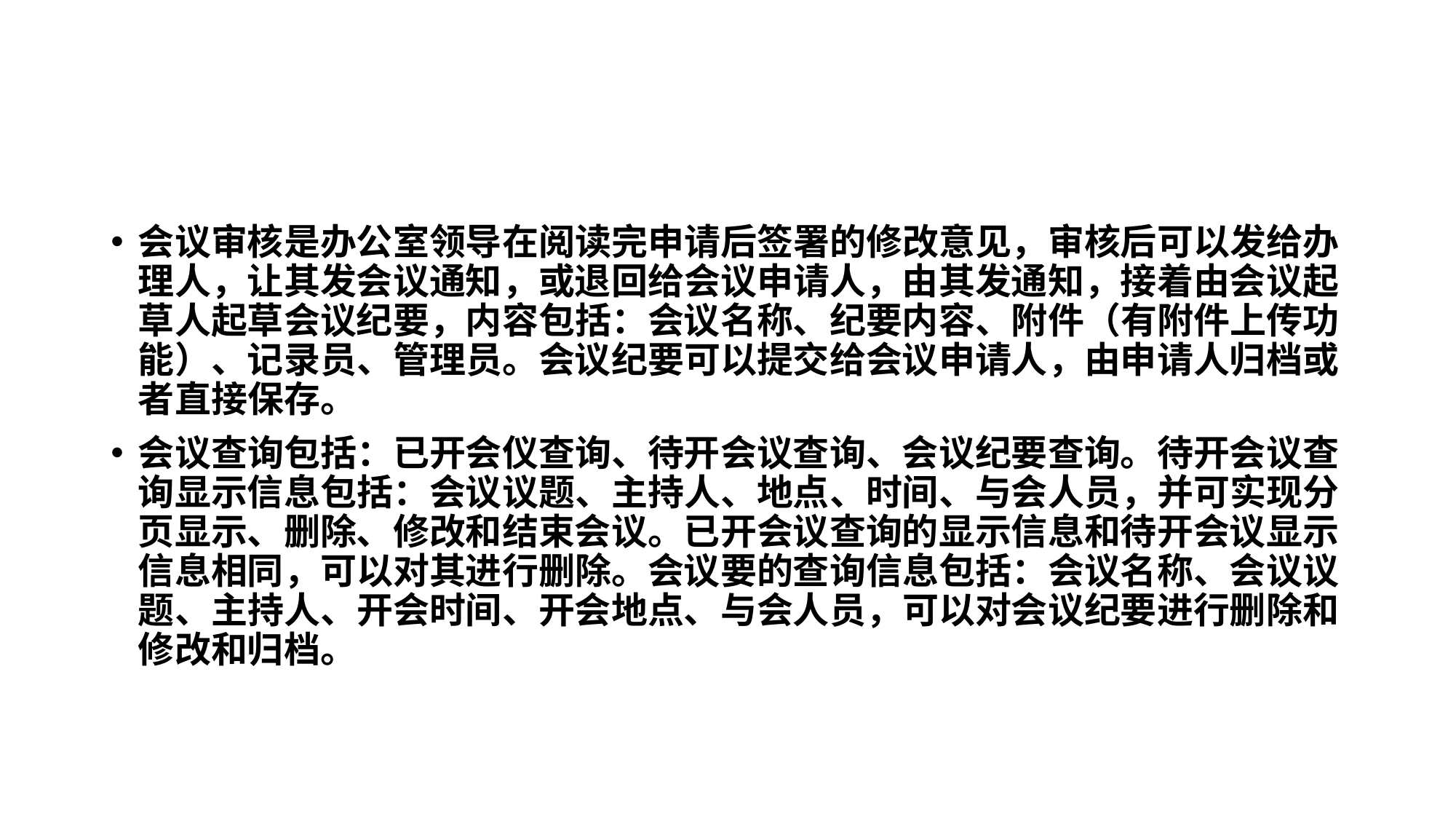

#
会议审核是办公室领导在阅读完申请后签署的修改意见，审核后可以发给办理人，让其发会议通知，或退回给会议申请人，由其发通知，接着由会议起草人起草会议纪要，内容包括：会议名称、纪要内容、附件（有附件上传功能）、记录员、管理员。会议纪要可以提交给会议申请人，由申请人归档或者直接保存。
会议查询包括：已开会仪查询、待开会议查询、会议纪要查询。待开会议查询显示信息包括：会议议题、主持人、地点、时间、与会人员，并可实现分页显示、删除、修改和结束会议。已开会议查询的显示信息和待开会议显示信息相同，可以对其进行删除。会议要的查询信息包括：会议名称、会议议题、主持人、开会时间、开会地点、与会人员，可以对会议纪要进行删除和修改和归档。